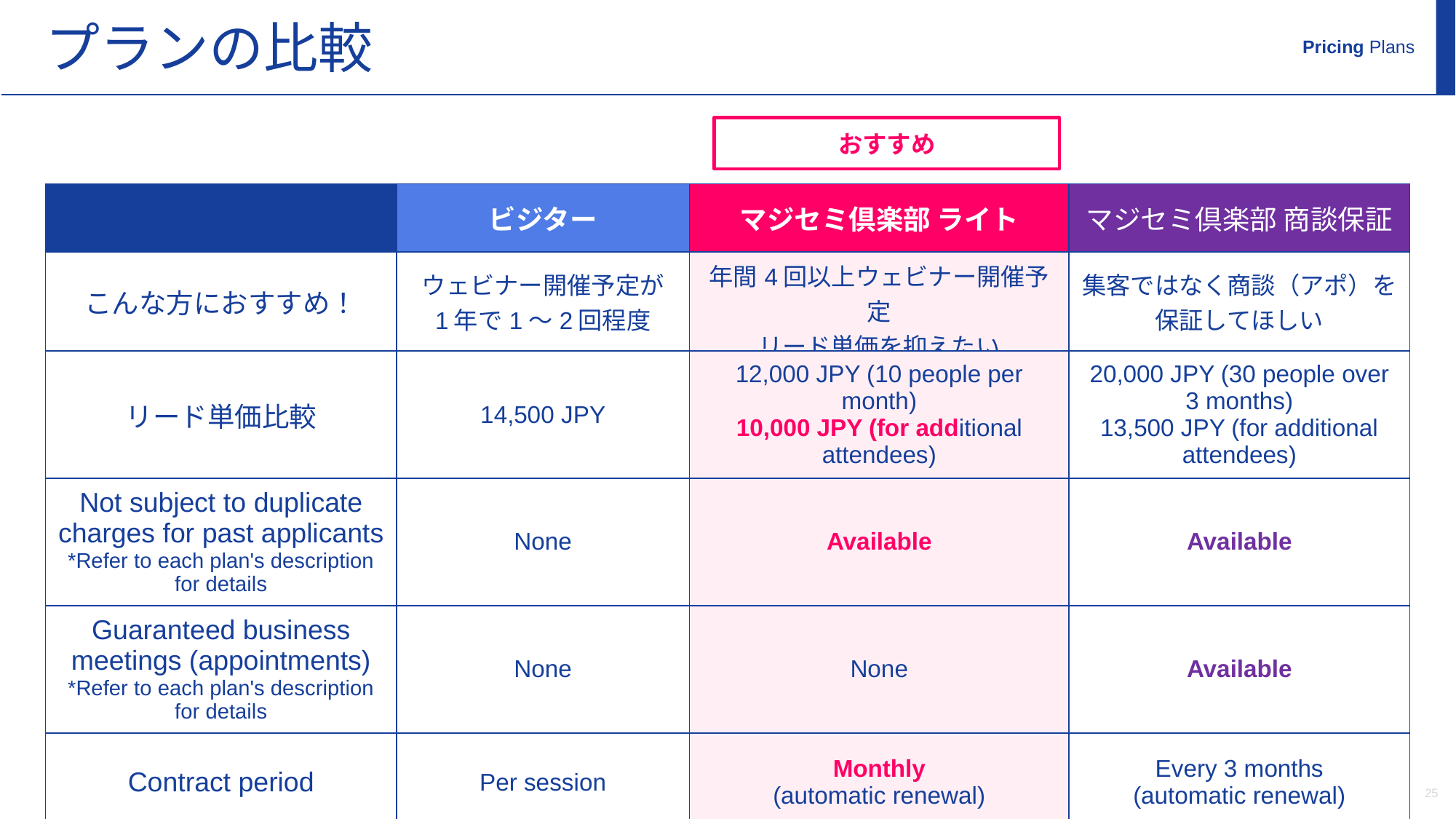

プランの比較
Pricing Plans
おすすめ
|  | ビジター | マジセミ倶楽部 ライト | マジセミ倶楽部 商談保証 |
| --- | --- | --- | --- |
| こんな方におすすめ！ | ウェビナー開催予定が 1年で1～2回程度 | 年間4回以上ウェビナー開催予定 リード単価を抑えたい | 集客ではなく商談（アポ）を 保証してほしい |
| リード単価比較 | 14,500 JPY | 12,000 JPY (10 people per month) 10,000 JPY (for additional attendees) | 20,000 JPY (30 people over 3 months) 13,500 JPY (for additional attendees) |
| Not subject to duplicate charges for past applicants \*Refer to each plan's description for details | None | Available | Available |
| Guaranteed business meetings (appointments) \*Refer to each plan's description for details | None | None | Available |
| Contract period | Per session | Monthly (automatic renewal) | Every 3 months (automatic renewal) |
©2018 MAJISEMI Inc.
25